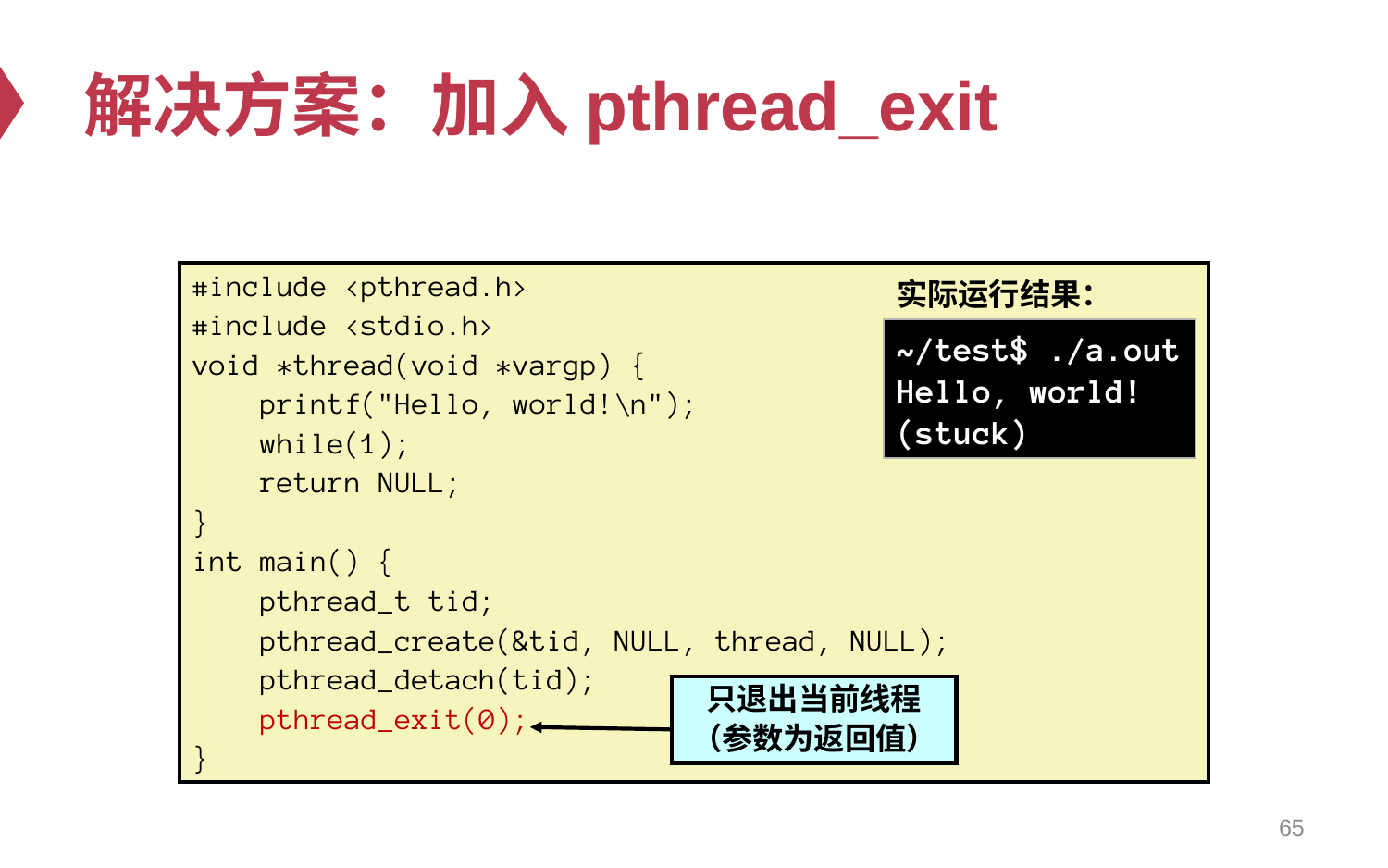

# 解决方案：加入pthread_exit
#include <pthread.h>
#include <stdio.h>
void *thread(void *vargp) {
    printf("Hello, world!\n");
    while(1);
    return NULL;
}
int main() {
    pthread_t tid;
    pthread_create(&tid, NULL, thread, NULL);
    pthread_detach(tid);
    pthread_exit(0);
}
实际运行结果：
~/test$ ./a.out
Hello, world!
(stuck)
只退出当前线程
（参数为返回值）
65